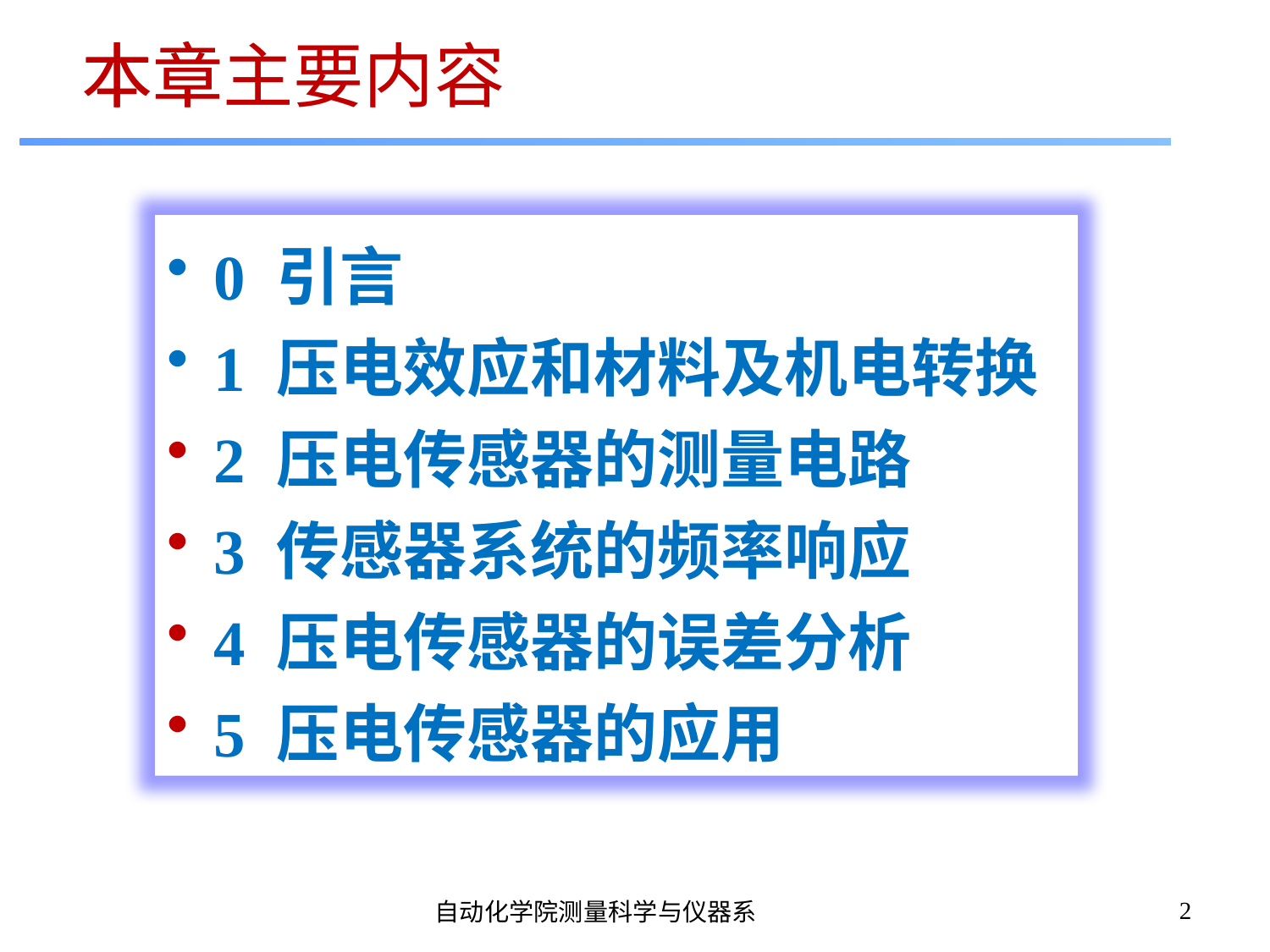

# 本章主要内容
本章

 0 引言
 1 压电效应和材料及机电转换
 2 压电传感器的测量电路
 3 传感器系统的频率响应
 4 压电传感器的误差分析
 5 压电传感器的应用
2
自动化学院测量科学与仪器系